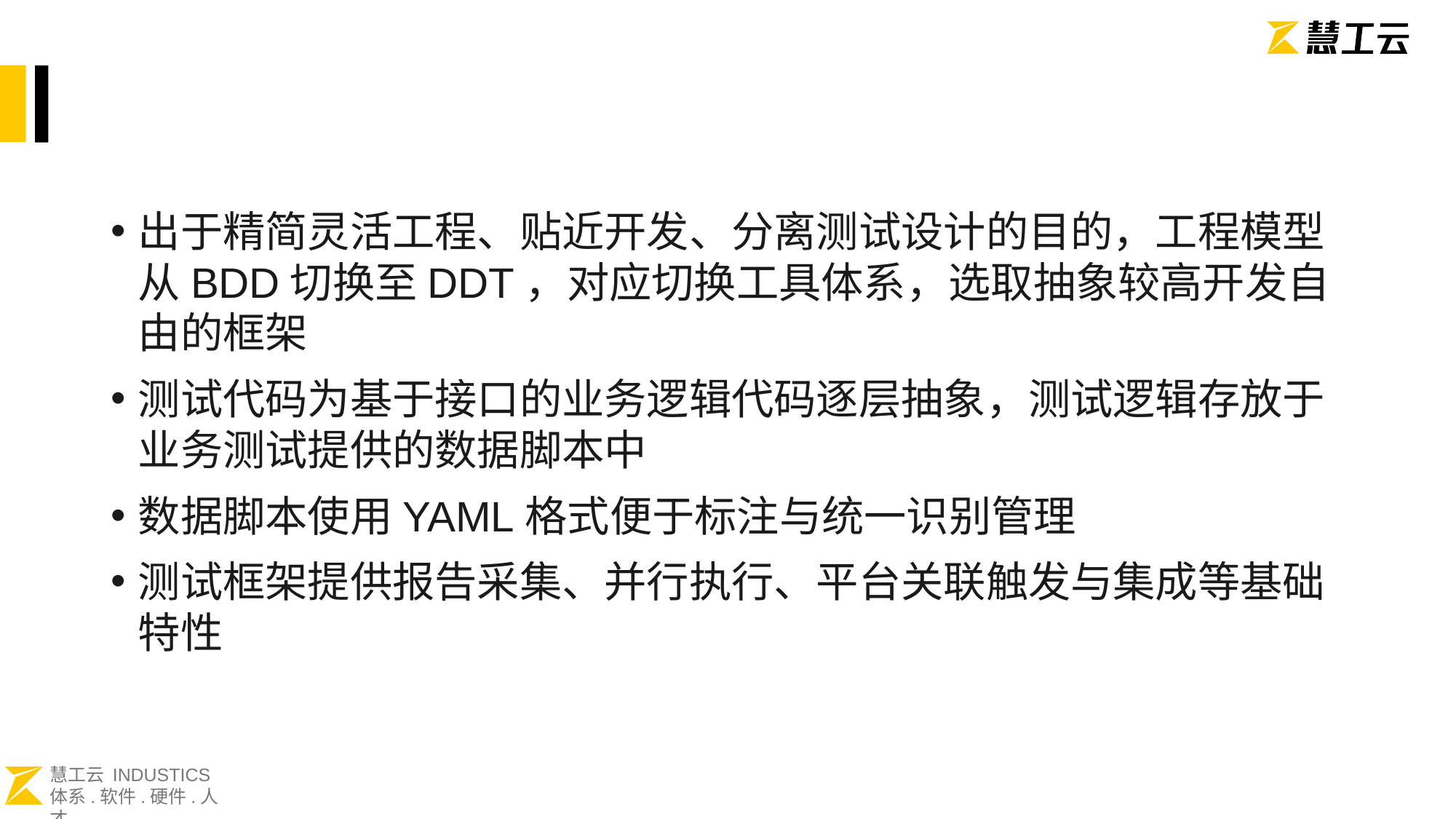

#

出于精简灵活工程、贴近开发、分离测试设计的目的，工程模型从BDD切换至DDT，对应切换工具体系，选取抽象较高开发自由的框架
测试代码为基于接口的业务逻辑代码逐层抽象，测试逻辑存放于业务测试提供的数据脚本中
数据脚本使用YAML格式便于标注与统一识别管理
测试框架提供报告采集、并行执行、平台关联触发与集成等基础特性